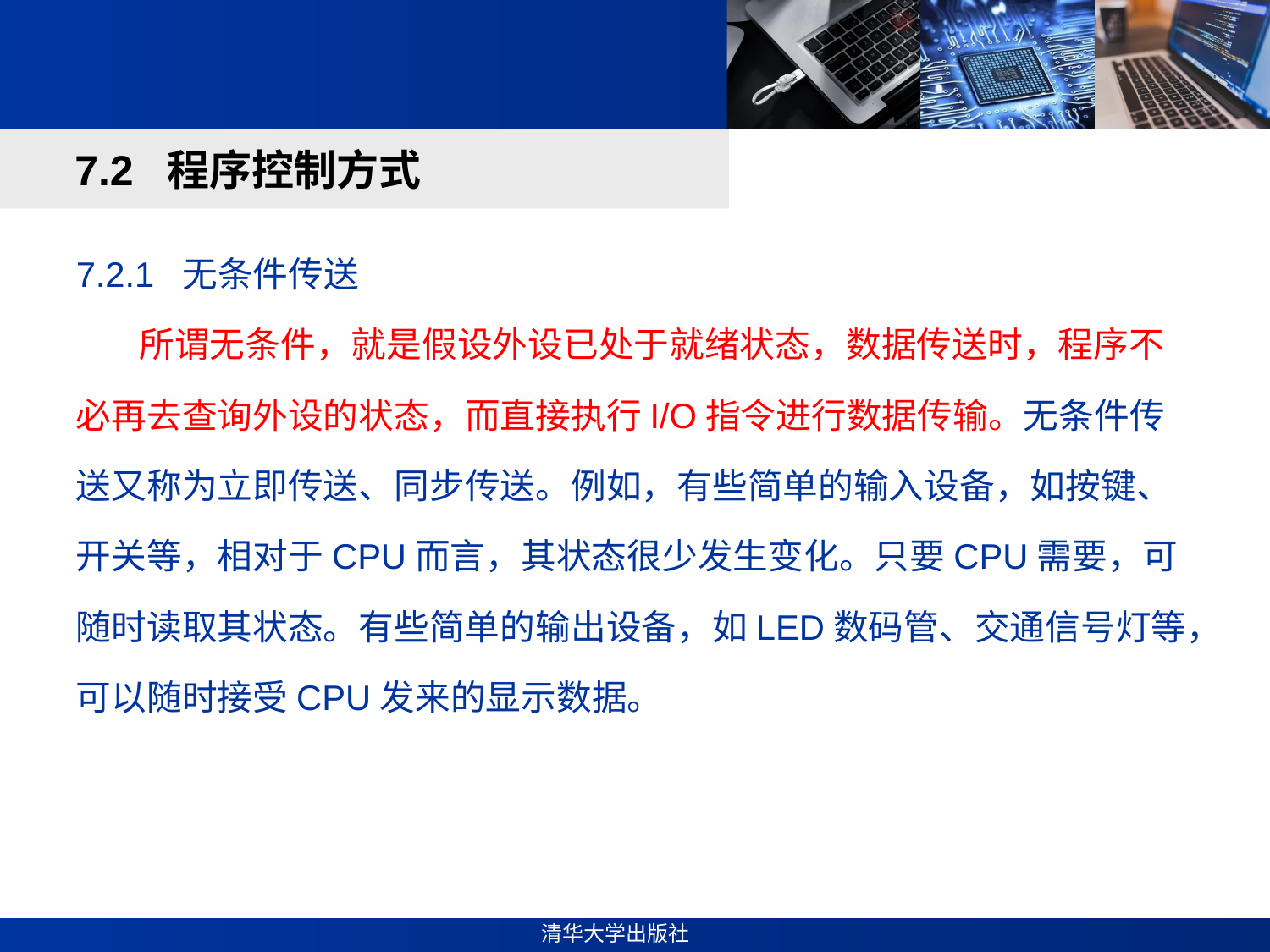

#
7.2  程序控制方式
7.2.1  无条件传送
       所谓无条件，就是假设外设已处于就绪状态，数据传送时，程序不必再去查询外设的状态，而直接执行I/O指令进行数据传输。无条件传送又称为立即传送、同步传送。例如，有些简单的输入设备，如按键、开关等，相对于CPU而言，其状态很少发生变化。只要CPU需要，可随时读取其状态。有些简单的输出设备，如LED数码管、交通信号灯等，可以随时接受CPU发来的显示数据。